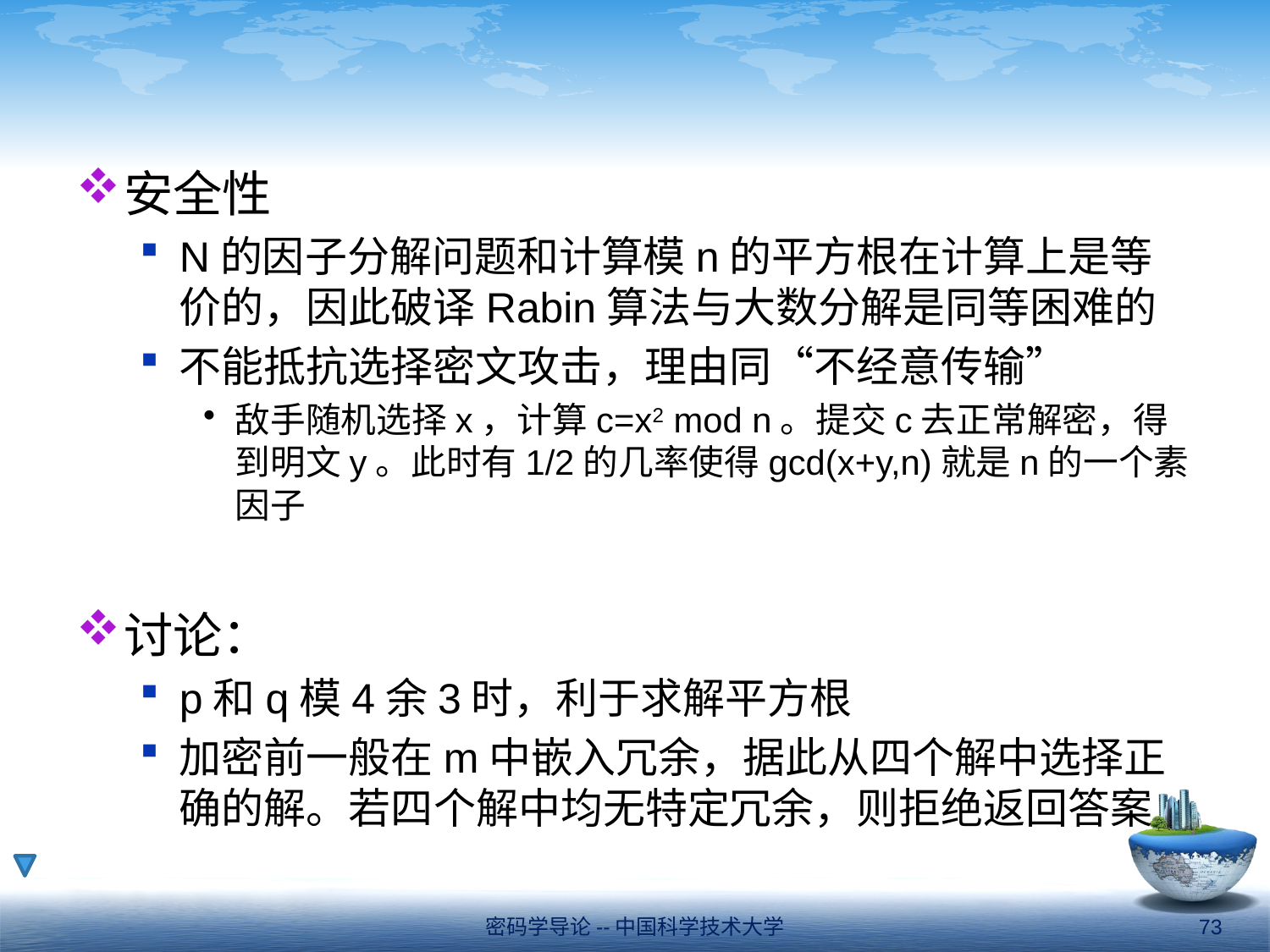

#
安全性
N的因子分解问题和计算模n的平方根在计算上是等价的，因此破译Rabin算法与大数分解是同等困难的
不能抵抗选择密文攻击，理由同“不经意传输”
敌手随机选择x，计算c=x2 mod n。提交c去正常解密，得到明文y。此时有1/2的几率使得gcd(x+y,n)就是n的一个素因子

讨论：
p和q模4余3时，利于求解平方根
加密前一般在m中嵌入冗余，据此从四个解中选择正确的解。若四个解中均无特定冗余，则拒绝返回答案

密码学导论--中国科学技术大学
73